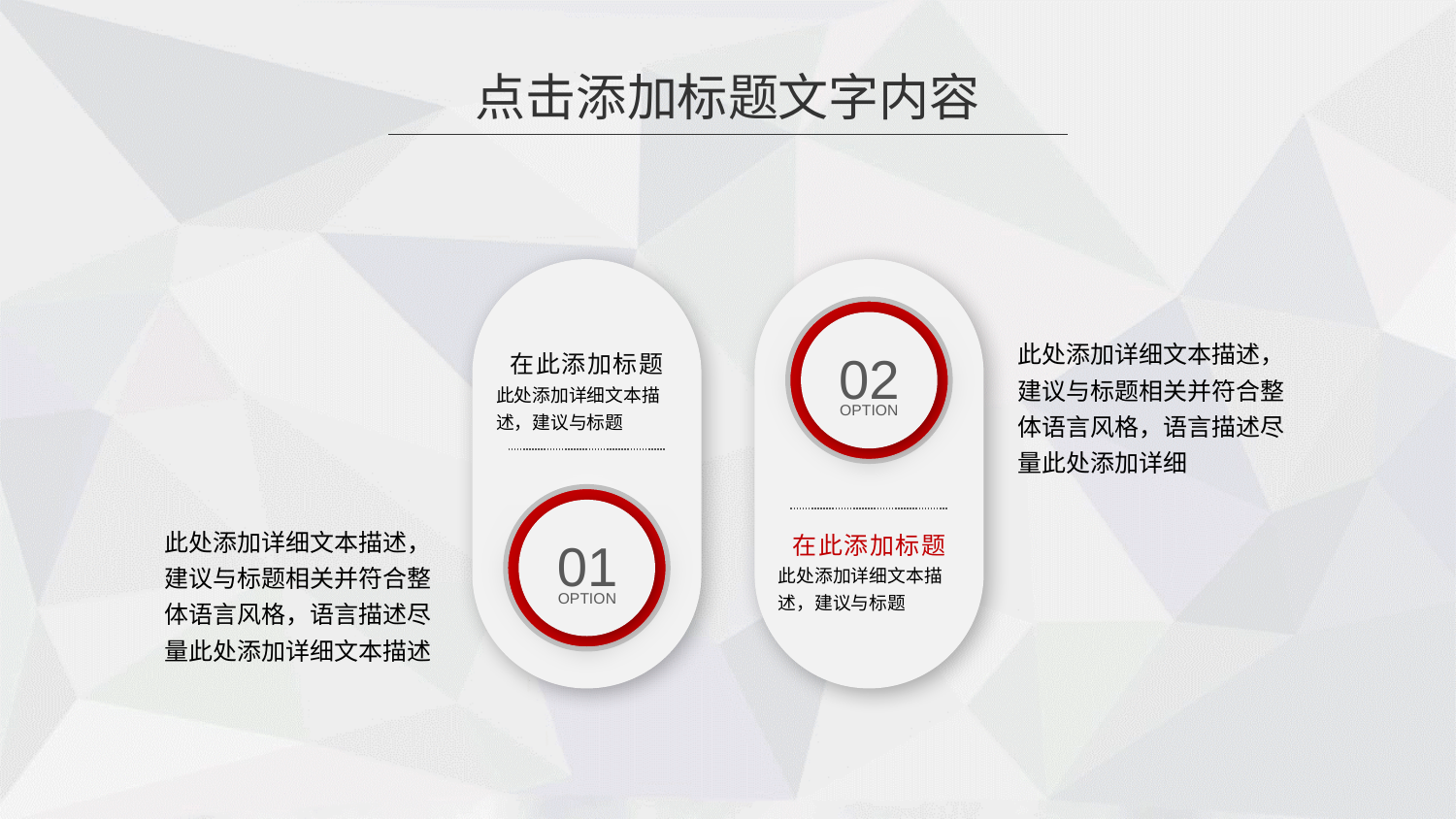

点击添加标题文字内容

此处添加详细文本描述，建议与标题相关并符合整体语言风格，语言描述尽量此处添加详细
02
OPTION
在此添加标题
此处添加详细文本描述，建议与标题

此处添加详细文本描述，建议与标题相关并符合整体语言风格，语言描述尽量此处添加详细文本描述
在此添加标题
此处添加详细文本描述，建议与标题
01
OPTION